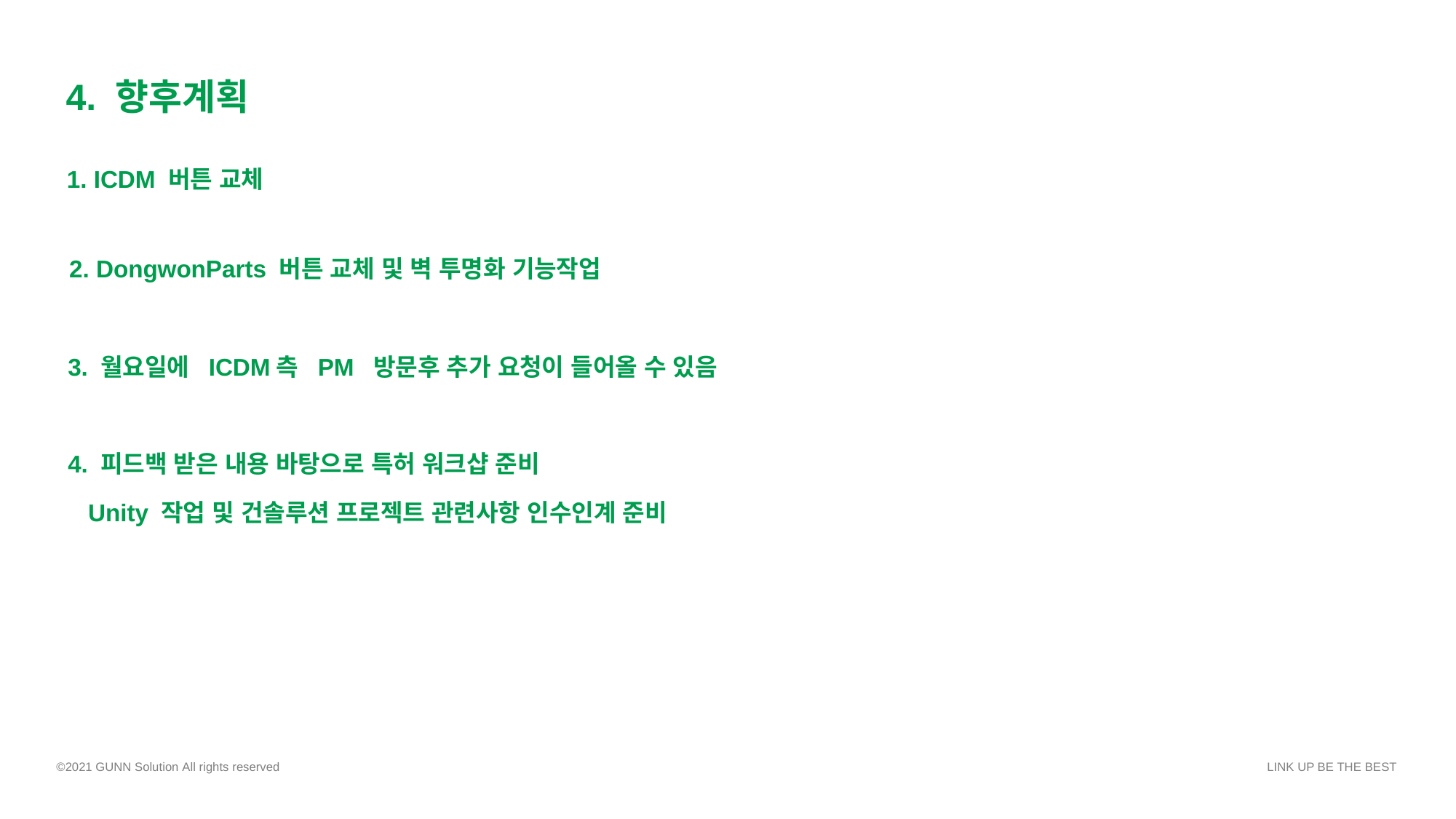

4. 향후계획
1. ICDM 버튼 교체
2. DongwonParts 버튼 교체 및 벽 투명화 기능작업
3. 월요일에  ICDM측  PM  방문후 추가 요청이 들어올 수 있음

4. 피드백 받은 내용 바탕으로 특허 워크샵 준비
   Unity 작업 및 건솔루션 프로젝트 관련사항 인수인계 준비